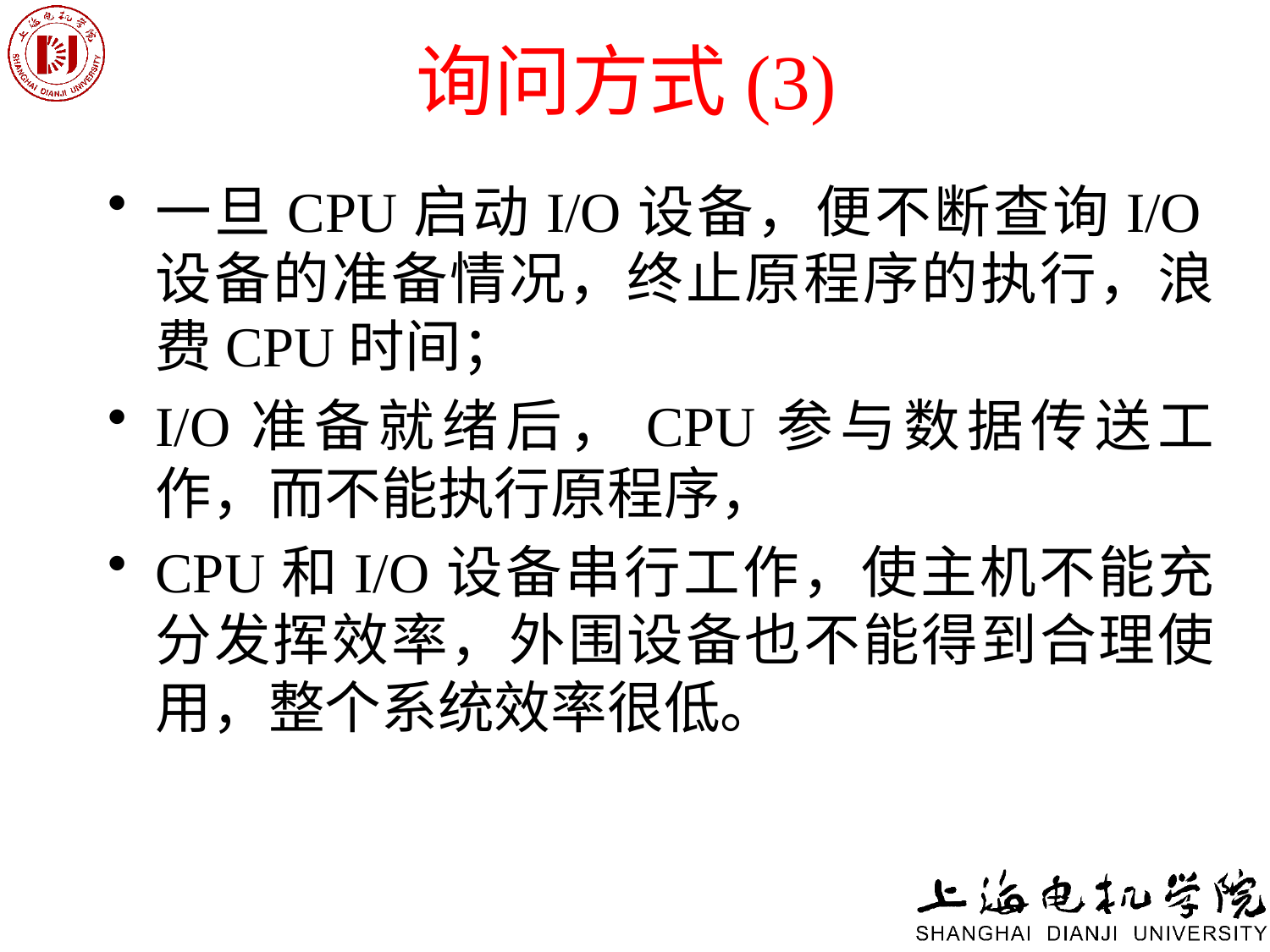

# 询问方式(3)
一旦CPU启动I/O设备，便不断查询I/O设备的准备情况，终止原程序的执行，浪费CPU时间；
I/O准备就绪后，CPU参与数据传送工作，而不能执行原程序，
CPU和I/O设备串行工作，使主机不能充分发挥效率，外围设备也不能得到合理使用，整个系统效率很低。